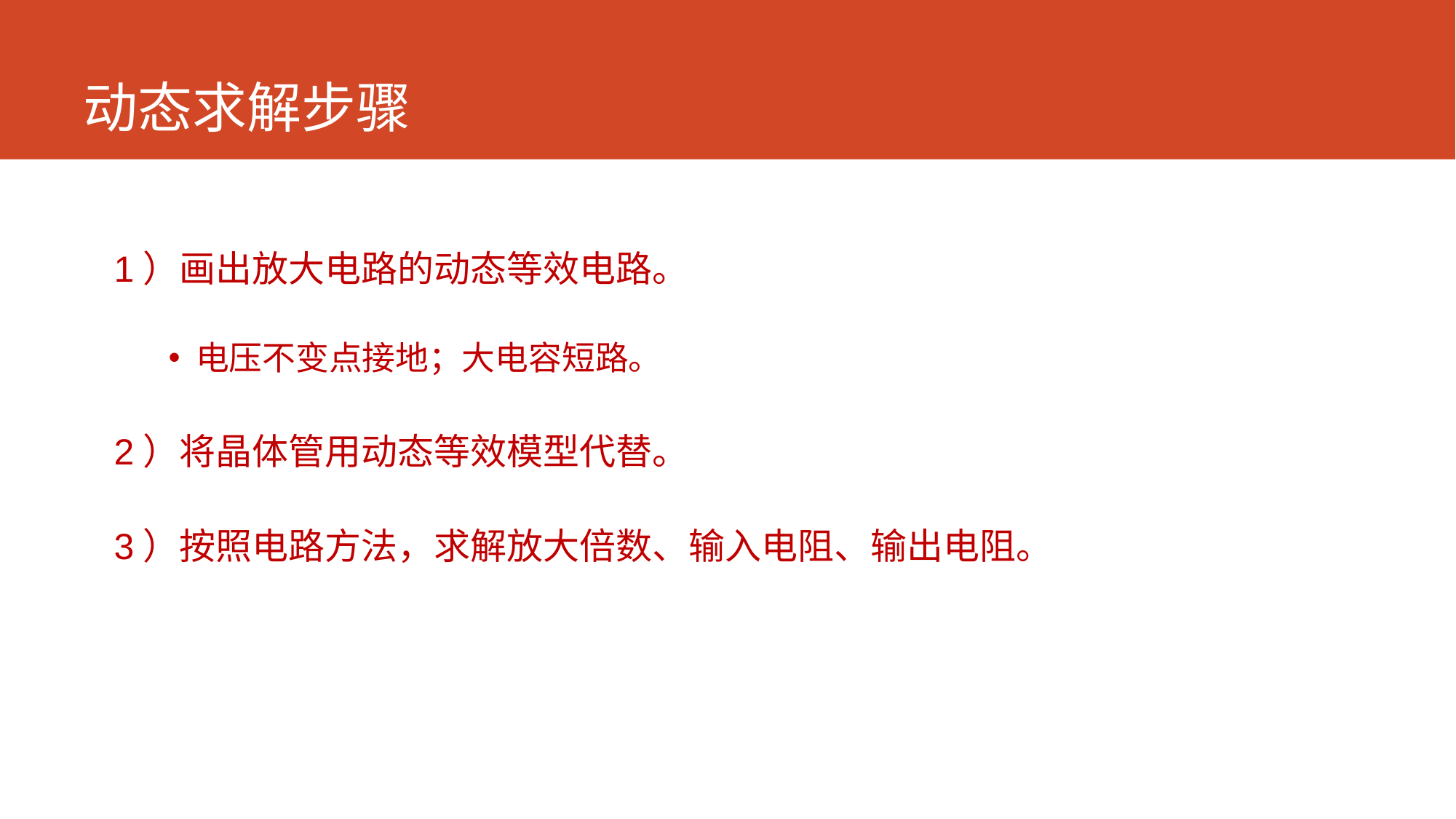

# 动态求解步骤
1）画出放大电路的动态等效电路。
电压不变点接地；大电容短路。
2）将晶体管用动态等效模型代替。
3）按照电路方法，求解放大倍数、输入电阻、输出电阻。